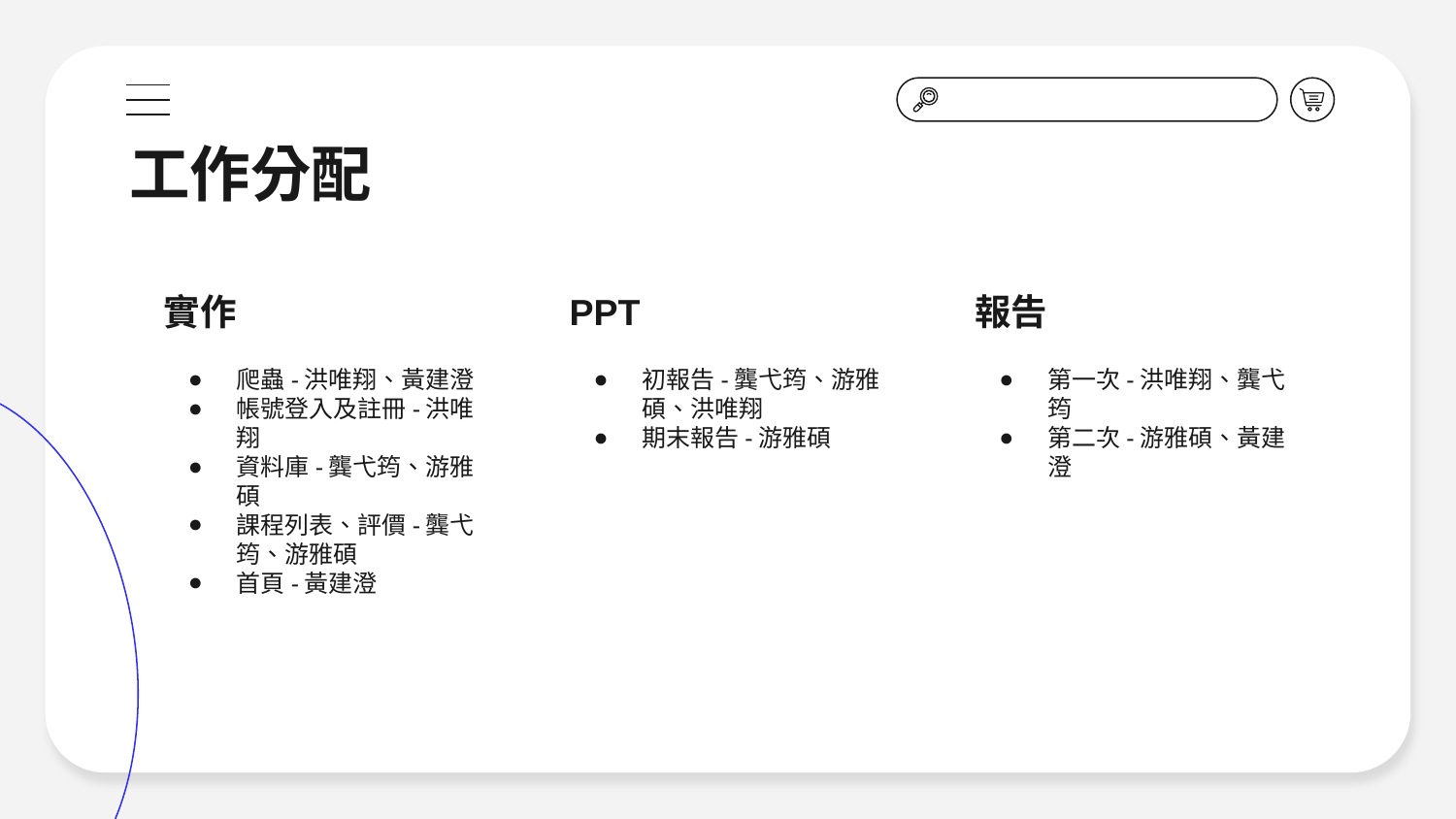

# 工作分配
實作
PPT
報告
爬蟲-洪唯翔、黃建澄
帳號登入及註冊-洪唯翔
資料庫-龔弋筠、游雅碩
課程列表、評價-龔弋筠、游雅碩
首頁-黃建澄
初報告-龔弋筠、游雅碩、洪唯翔
期末報告-游雅碩
第一次-洪唯翔、龔弋筠
第二次-游雅碩、黃建澄